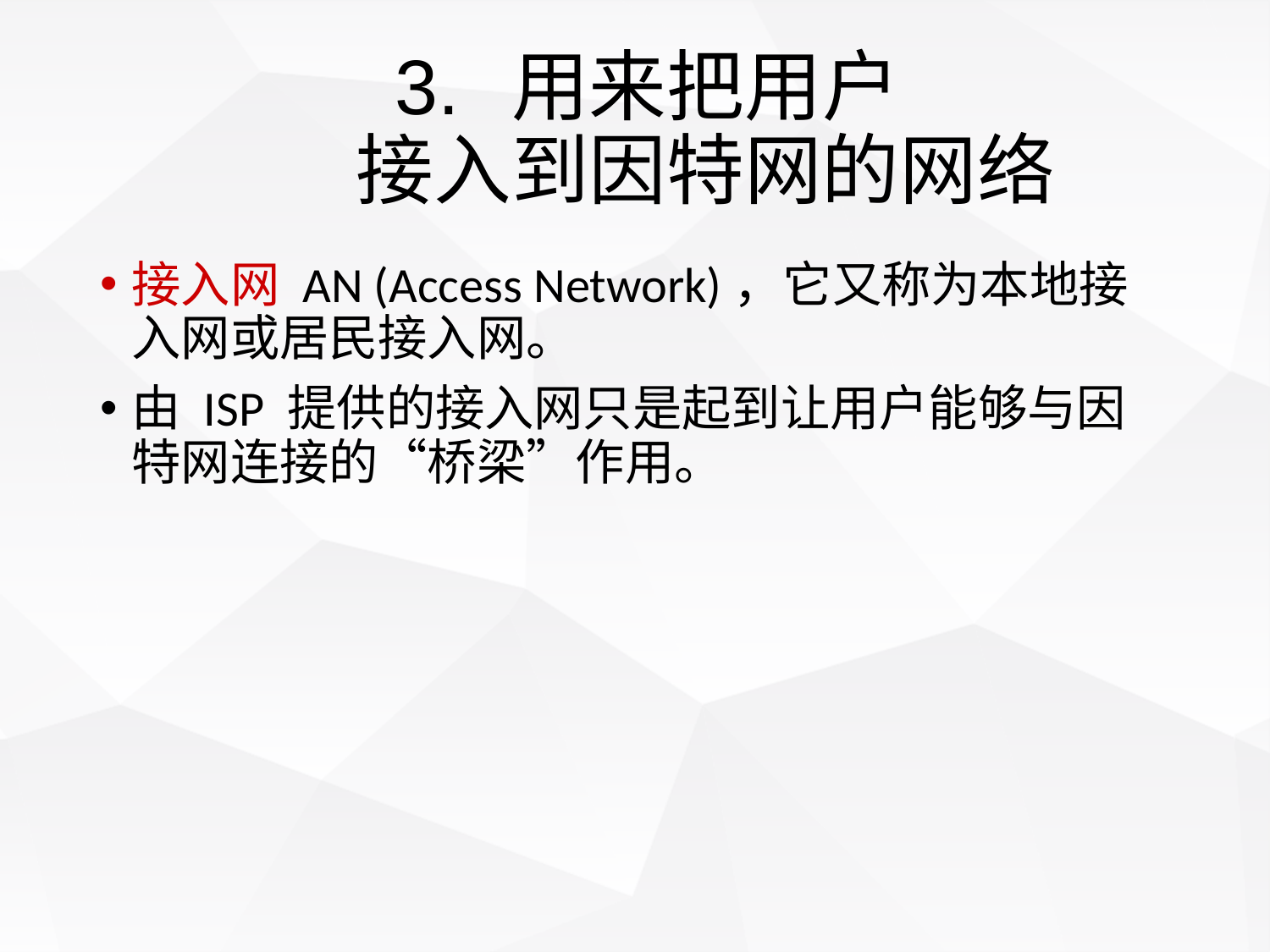

# 用来把用户 接入到因特网的网络
接入网 AN (Access Network)，它又称为本地接入网或居民接入网。
由 ISP 提供的接入网只是起到让用户能够与因特网连接的“桥梁”作用。